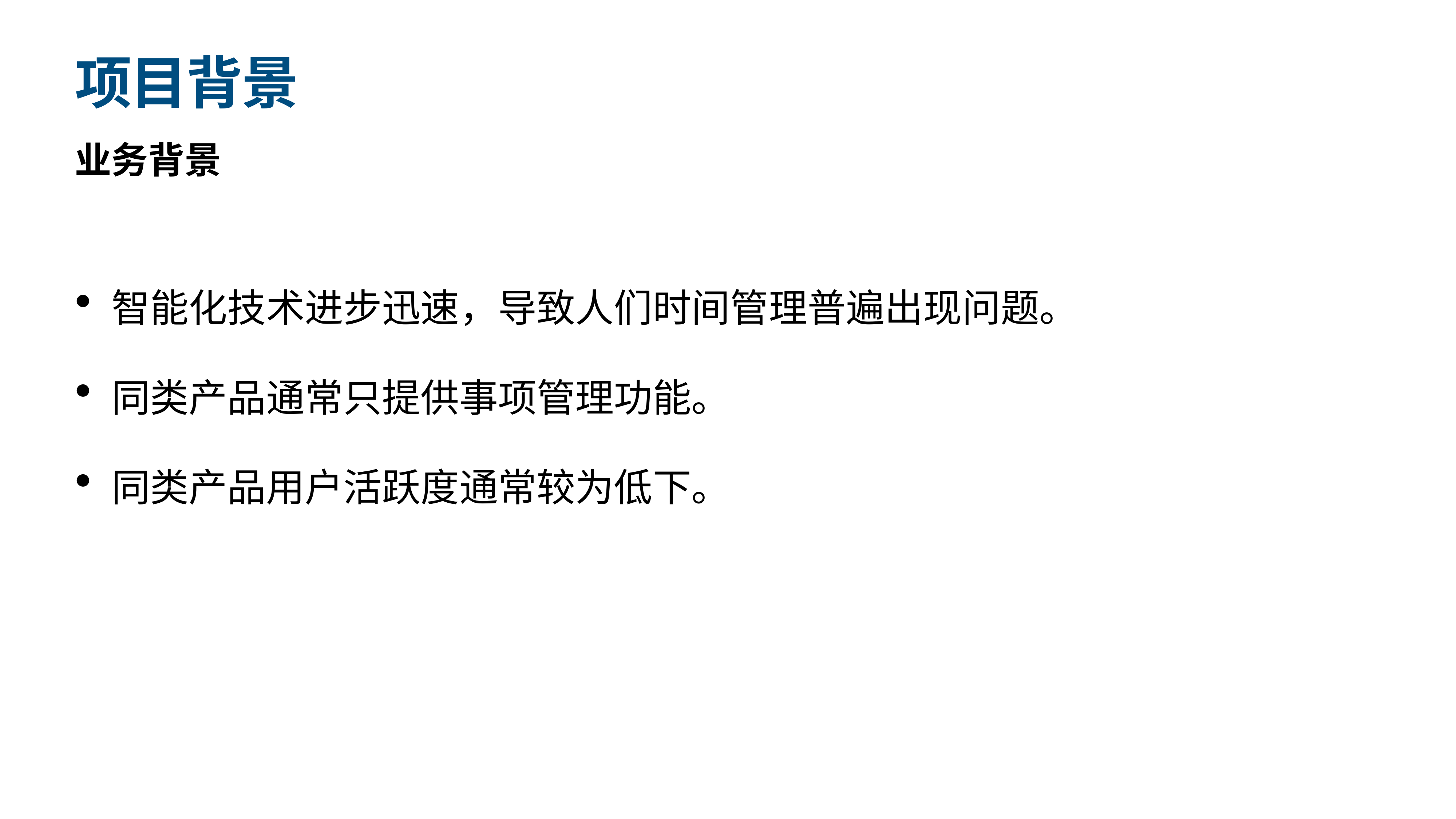

# 项目背景
业务背景
智能化技术进步迅速，导致人们时间管理普遍出现问题。
同类产品通常只提供事项管理功能。
同类产品用户活跃度通常较为低下。